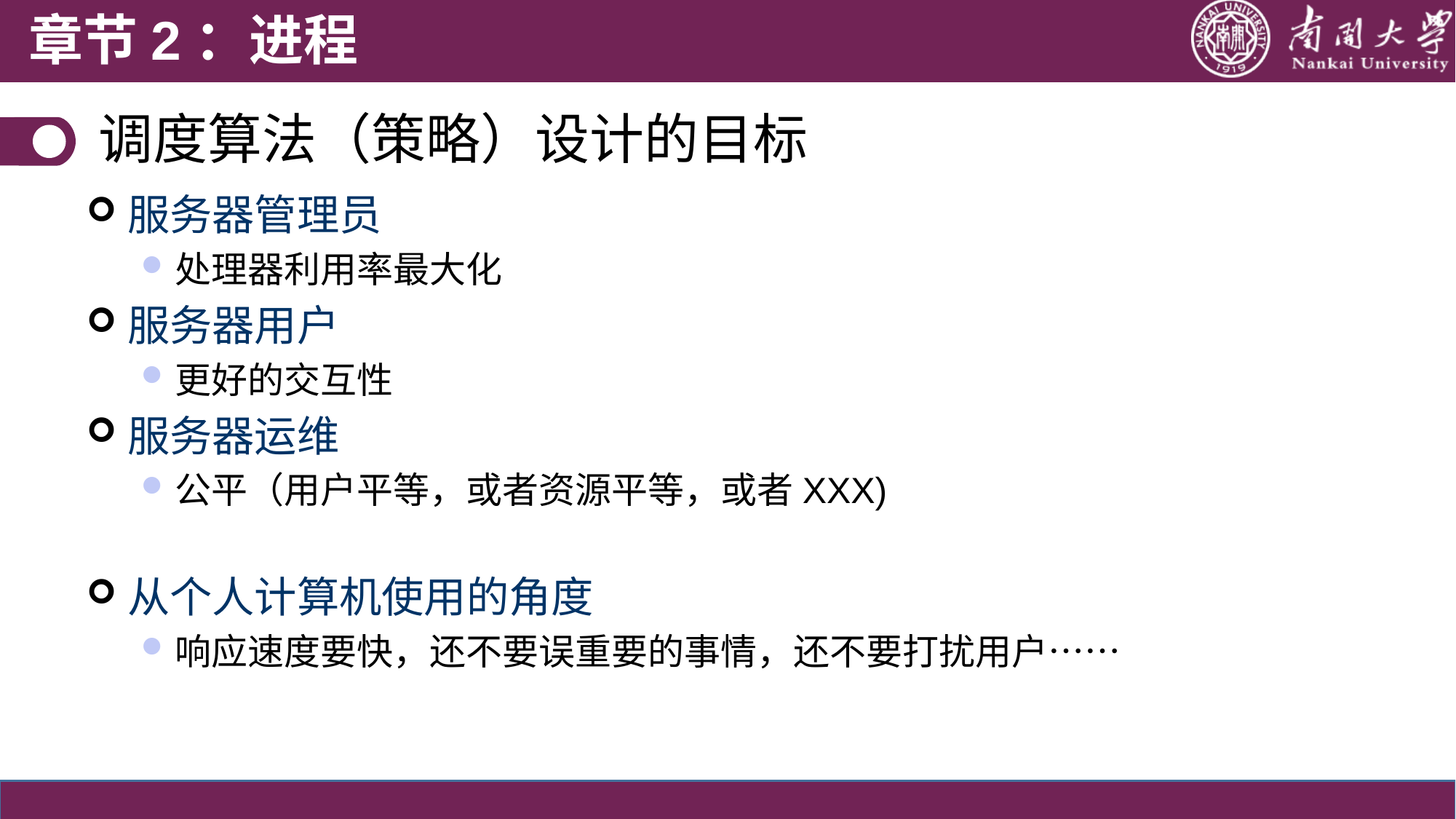

章节2：进程
调度算法（策略）设计的目标

服务器管理员
处理器利用率最大化
服务器用户
更好的交互性
服务器运维
公平（用户平等，或者资源平等，或者XXX)

从个人计算机使用的角度
响应速度要快，还不要误重要的事情，还不要打扰用户……